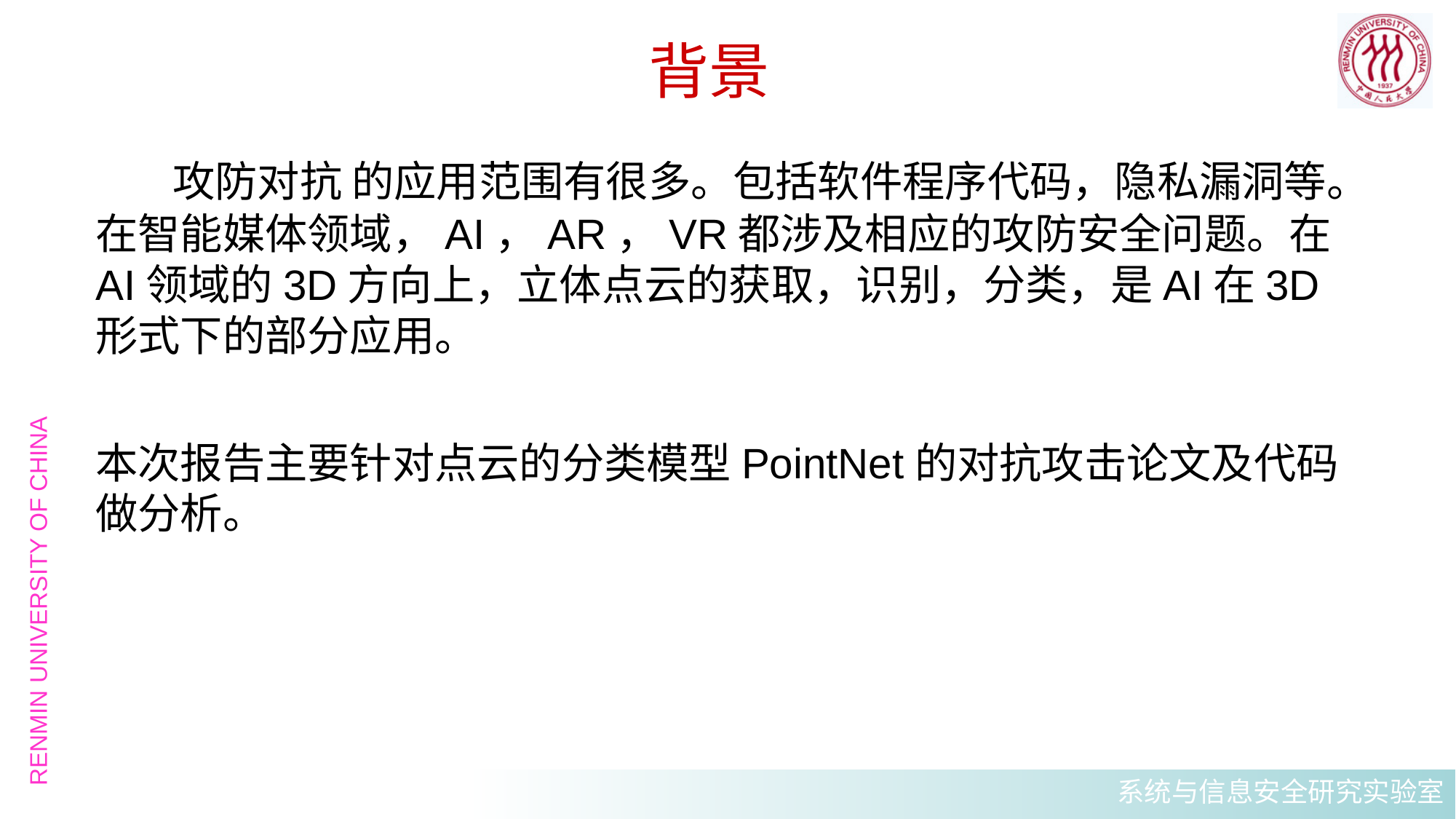

# 背景
      攻防对抗 的应用范围有很多。包括软件程序代码，隐私漏洞等。在智能媒体领域，AI，AR，VR都涉及相应的攻防安全问题。在AI领域的3D方向上，立体点云的获取，识别，分类，是AI在3D形式下的部分应用。

本次报告主要针对点云的分类模型PointNet的对抗攻击论文及代码做分析。